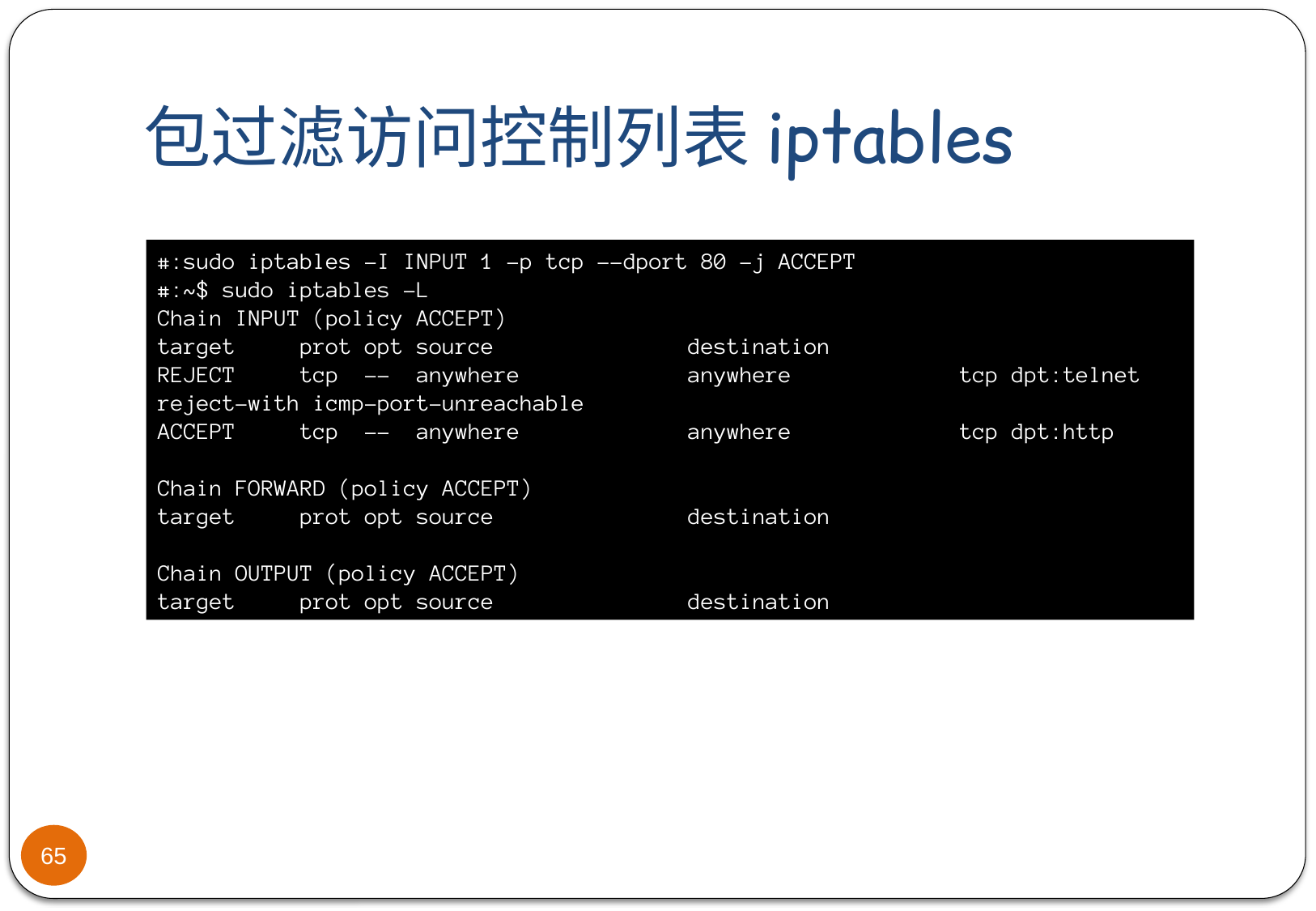

# 包过滤访问控制列表iptables
#:sudo iptables -I INPUT 1 -p tcp --dport 80 -j ACCEPT
#:~$ sudo iptables -L
Chain INPUT (policy ACCEPT)
target     prot opt source               destination
REJECT     tcp  --  anywhere             anywhere             tcp dpt:telnet reject-with icmp-port-unreachable
ACCEPT     tcp  --  anywhere             anywhere             tcp dpt:http

Chain FORWARD (policy ACCEPT)
target     prot opt source               destination

Chain OUTPUT (policy ACCEPT)
target     prot opt source               destination
65